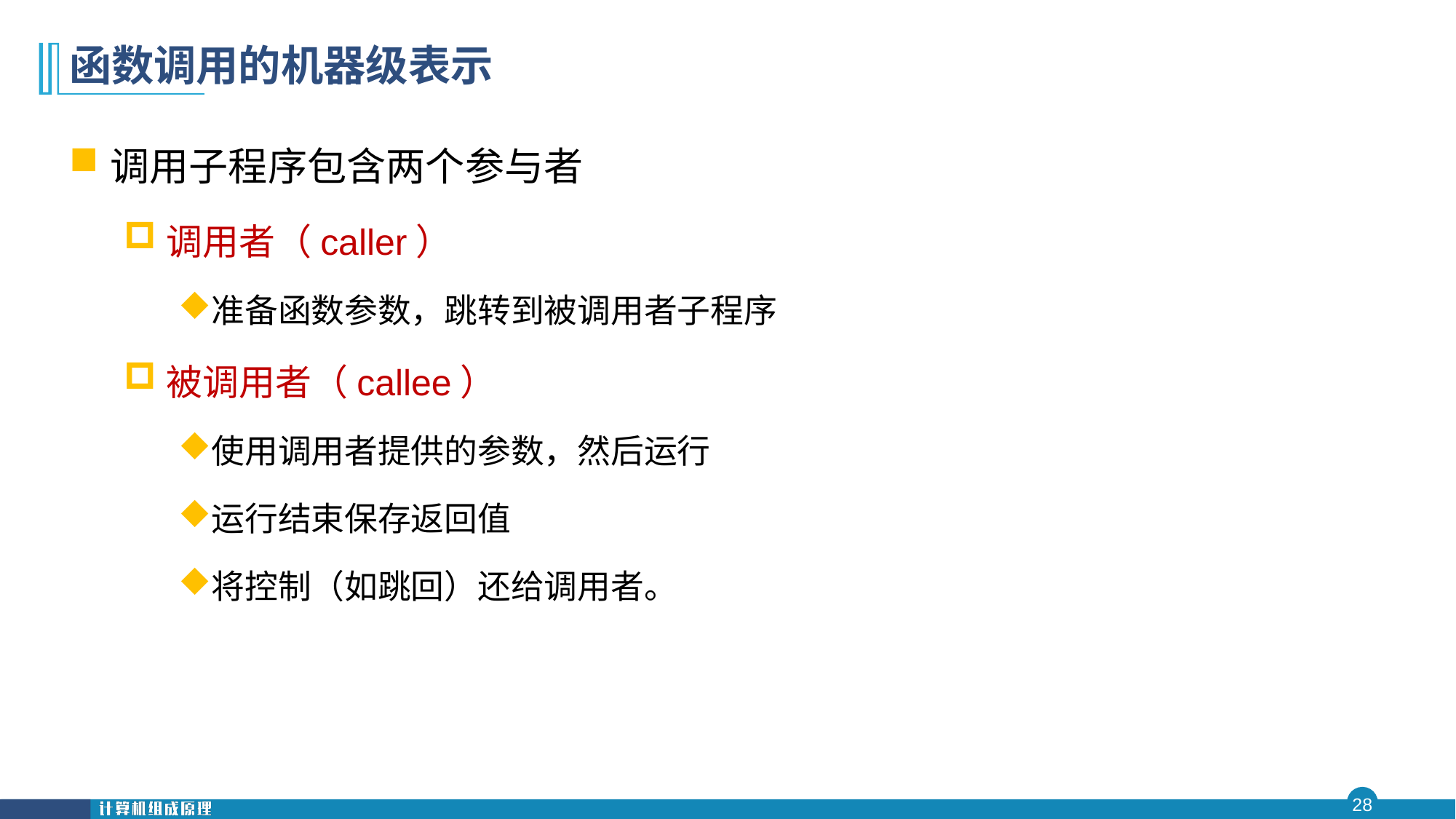

# 函数调用的机器级表示
调用子程序包含两个参与者
调用者（caller）
准备函数参数，跳转到被调用者子程序
被调用者（callee）
使用调用者提供的参数，然后运行
运行结束保存返回值
将控制（如跳回）还给调用者。